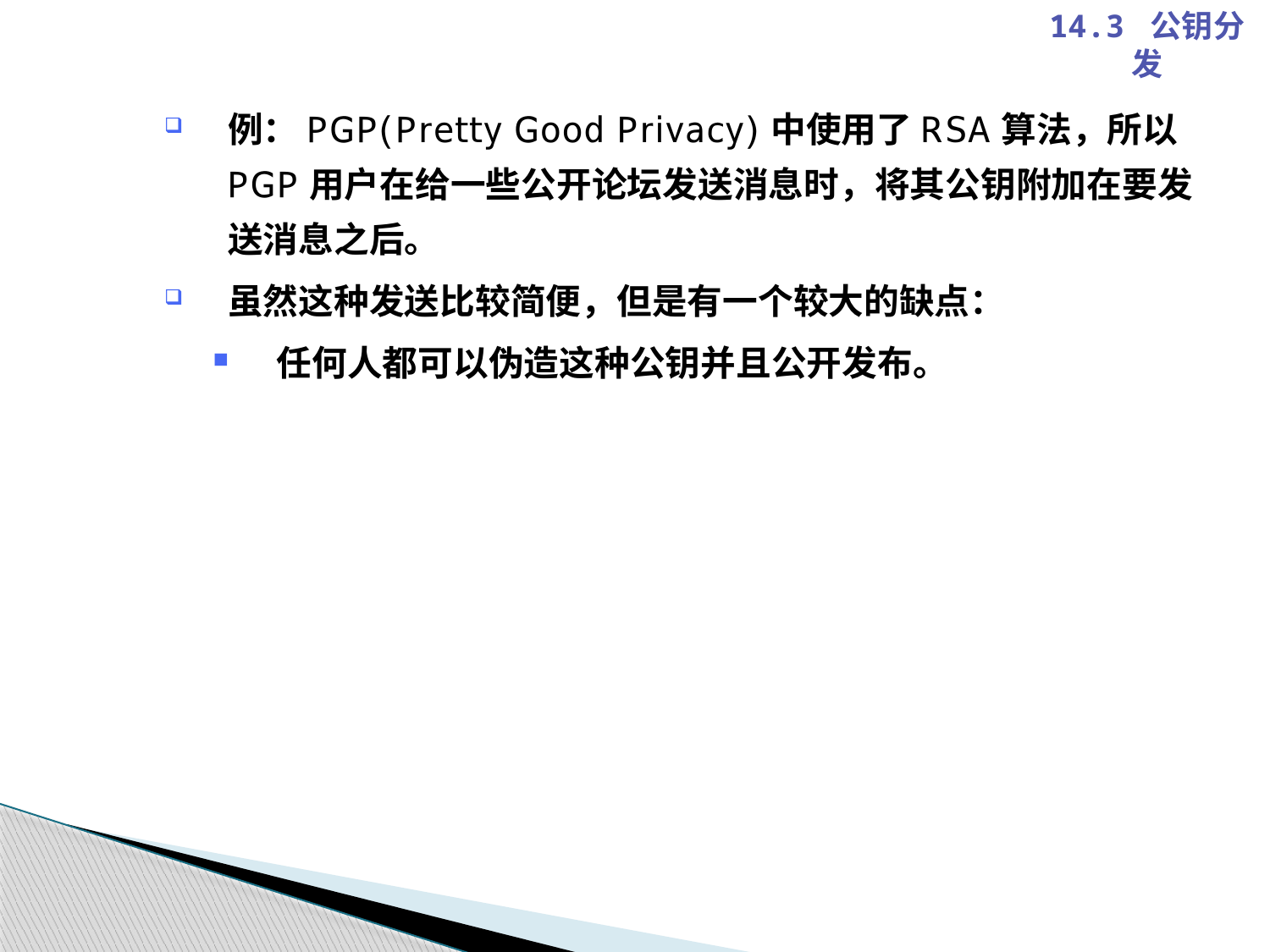

14.3 公钥分发
例：PGP(Pretty Good Privacy)中使用了RSA算法，所以PGP用户在给一些公开论坛发送消息时，将其公钥附加在要发送消息之后。
虽然这种发送比较简便，但是有一个较大的缺点：
任何人都可以伪造这种公钥并且公开发布。